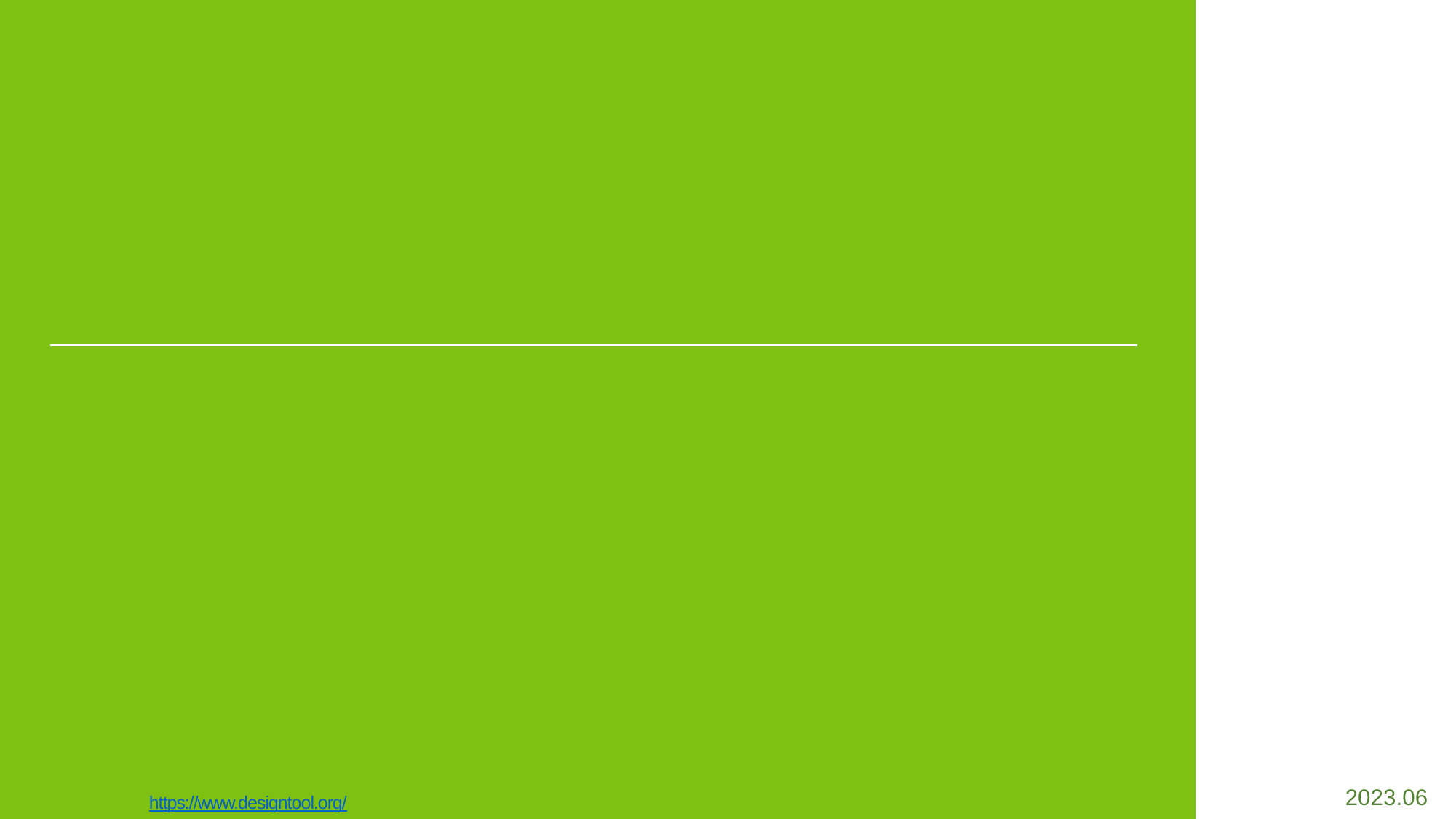

감사합니다.
2023.06
※ 해당 PPT 는 https://www.designtool.org/ 의 모바일 앱 PPT 템플릿을 사용하여 만들어졌습니다.